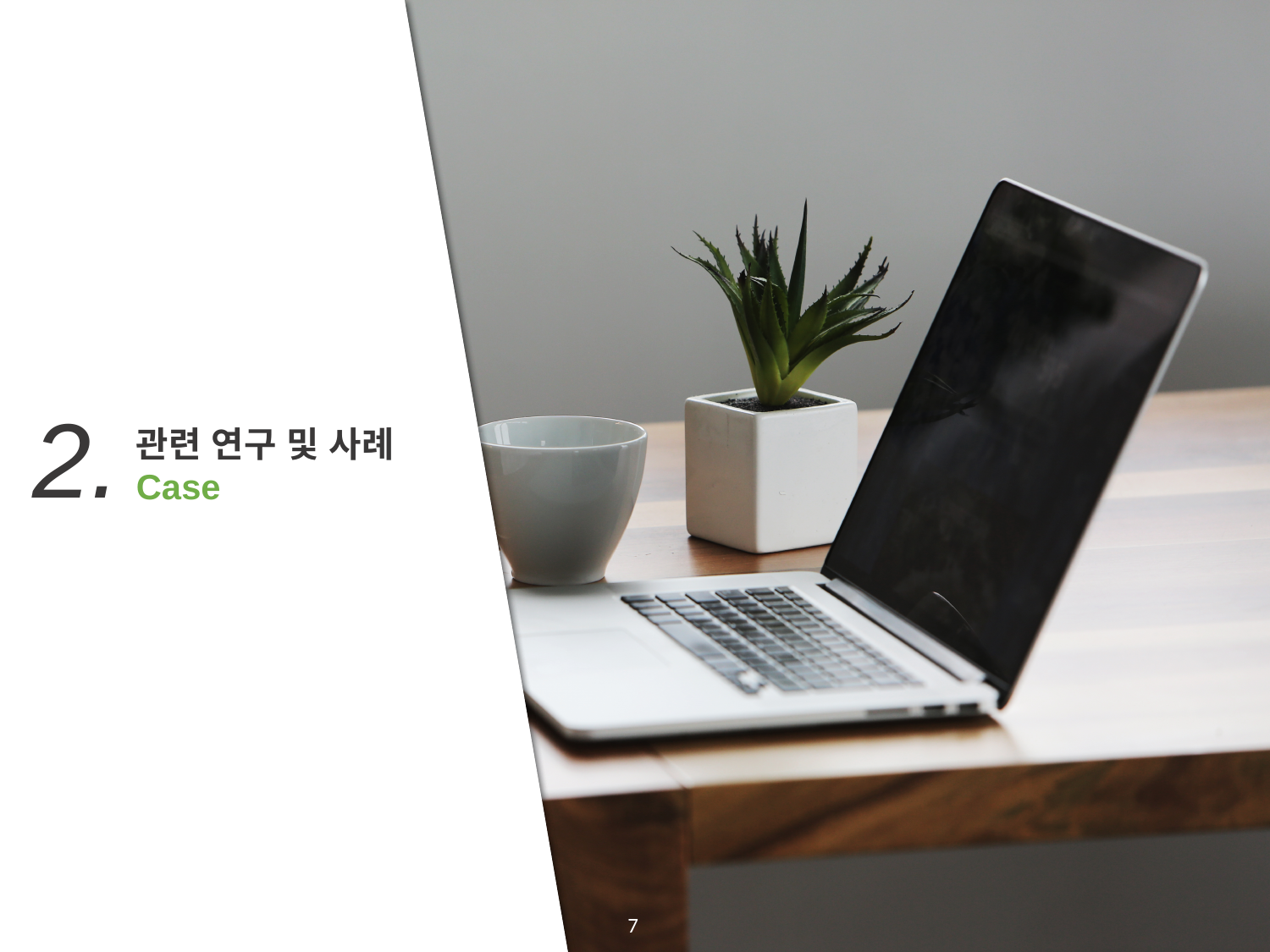

2.
관련 연구 및 사례
Case

7